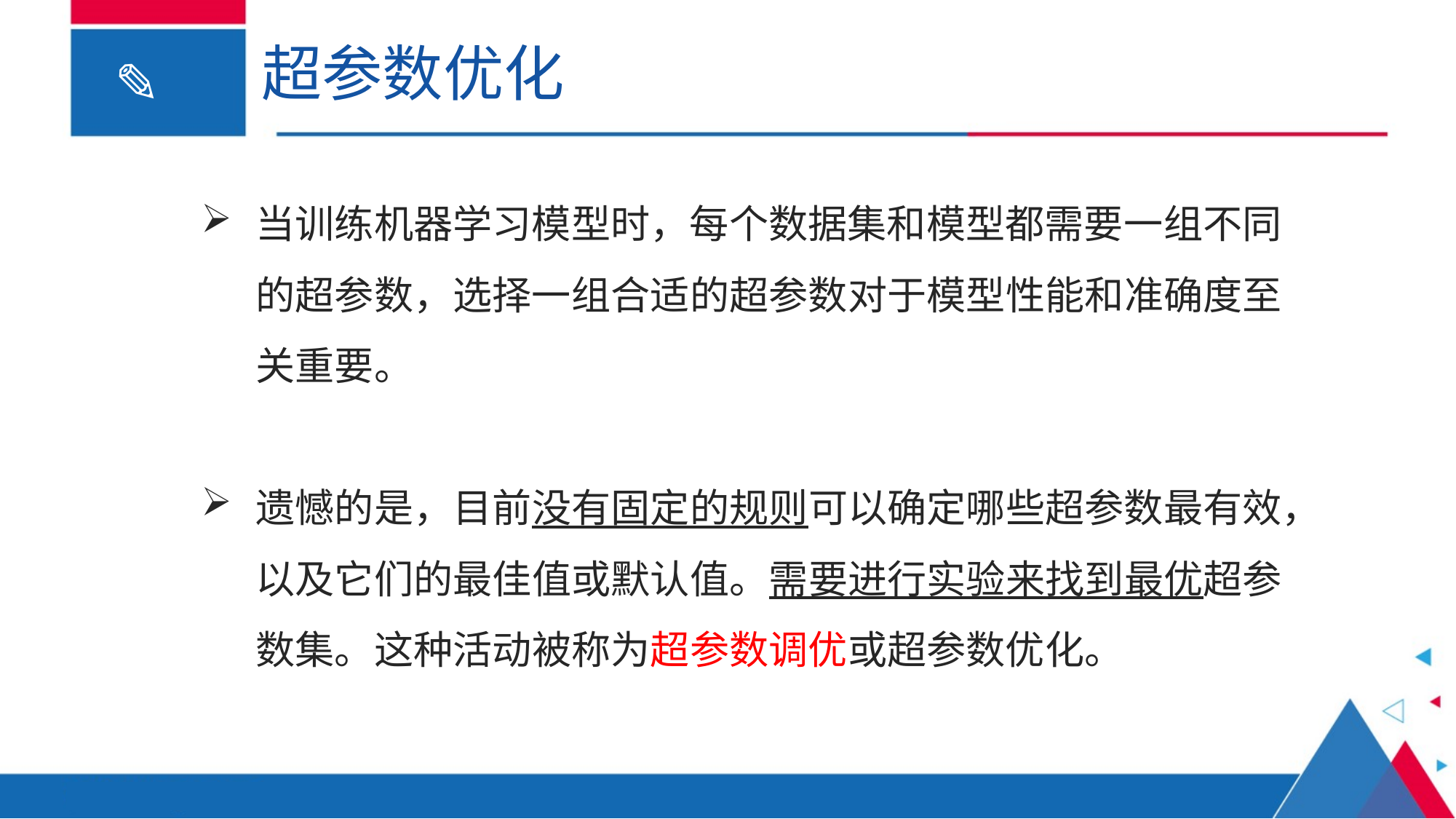

# 超参数优化
当训练机器学习模型时，每个数据集和模型都需要一组不同的超参数，选择一组合适的超参数对于模型性能和准确度至关重要。

遗憾的是，目前没有固定的规则可以确定哪些超参数最有效，以及它们的最佳值或默认值。需要进行实验来找到最优超参数集。这种活动被称为超参数调优或超参数优化。